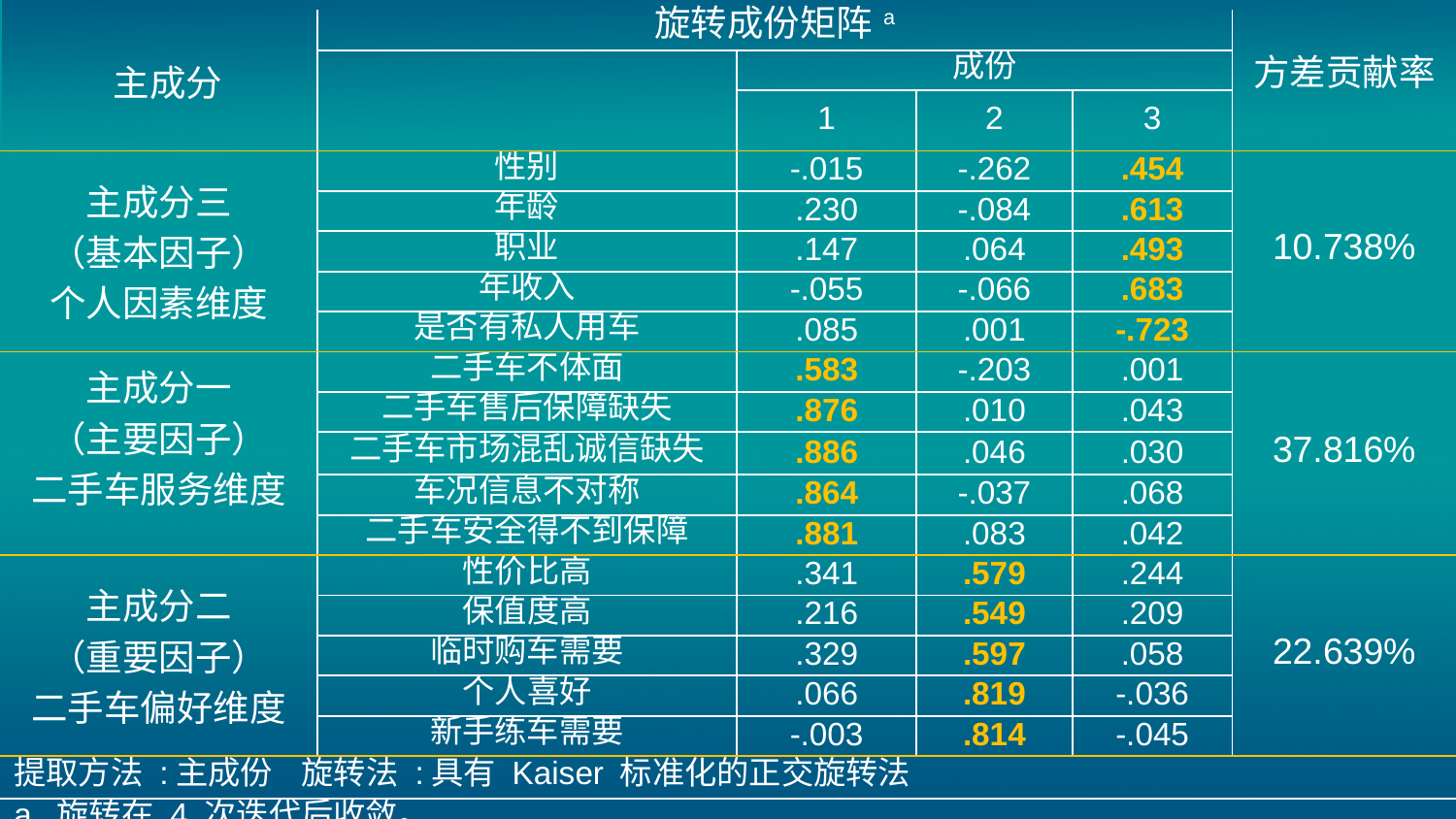

| 主成分 | 旋转成份矩阵a |  |  |  | 方差贡献率 |
| --- | --- | --- | --- | --- | --- |
|  |  | 成份 |  |  |  |
|  |  | 1 | 2 | 3 |  |
| 主成分三 （基本因子） 个人因素维度 | 性别 | -.015 | -.262 | .454 | 10.738% |
|  | 年龄 | .230 | -.084 | .613 |  |
|  | 职业 | .147 | .064 | .493 |  |
|  | 年收入 | -.055 | -.066 | .683 |  |
|  | 是否有私人用车 | .085 | .001 | -.723 |  |
| 主成分一 （主要因子） 二手车服务维度 | 二手车不体面 | .583 | -.203 | .001 | 37.816% |
|  | 二手车售后保障缺失 | .876 | .010 | .043 |  |
|  | 二手车市场混乱诚信缺失 | .886 | .046 | .030 |  |
|  | 车况信息不对称 | .864 | -.037 | .068 |  |
|  | 二手车安全得不到保障 | .881 | .083 | .042 |  |
| 主成分二 （重要因子） 二手车偏好维度 | 性价比高 | .341 | .579 | .244 | 22.639% |
|  | 保值度高 | .216 | .549 | .209 |  |
|  | 临时购车需要 | .329 | .597 | .058 |  |
|  | 个人喜好 | .066 | .819 | -.036 |  |
|  | 新手练车需要 | -.003 | .814 | -.045 |  |
| 提取方法 :主成份 旋转法 :具有 Kaiser 标准化的正交旋转法 |  |  |  |  |  |
| a. 旋转在 4 次迭代后收敛。 |  |  |  |  |  |